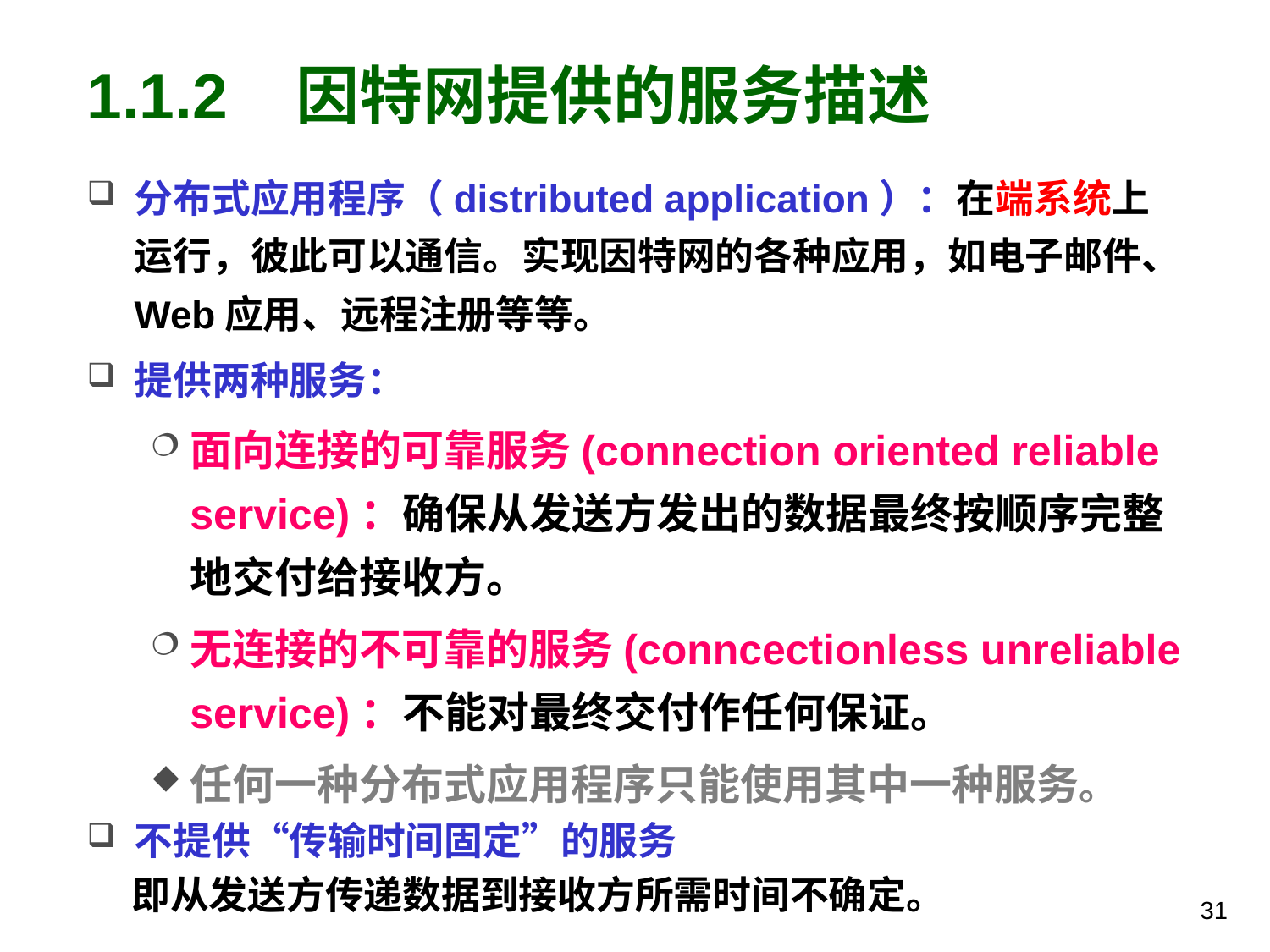

# 1.1.2   因特网提供的服务描述
分布式应用程序（distributed application）：在端系统上运行，彼此可以通信。实现因特网的各种应用，如电子邮件、Web应用、远程注册等等。
提供两种服务：
面向连接的可靠服务(connection oriented reliable service)：确保从发送方发出的数据最终按顺序完整地交付给接收方。
无连接的不可靠的服务(conncectionless unreliable service)：不能对最终交付作任何保证。
任何一种分布式应用程序只能使用其中一种服务。
不提供“传输时间固定”的服务
    即从发送方传递数据到接收方所需时间不确定。
31